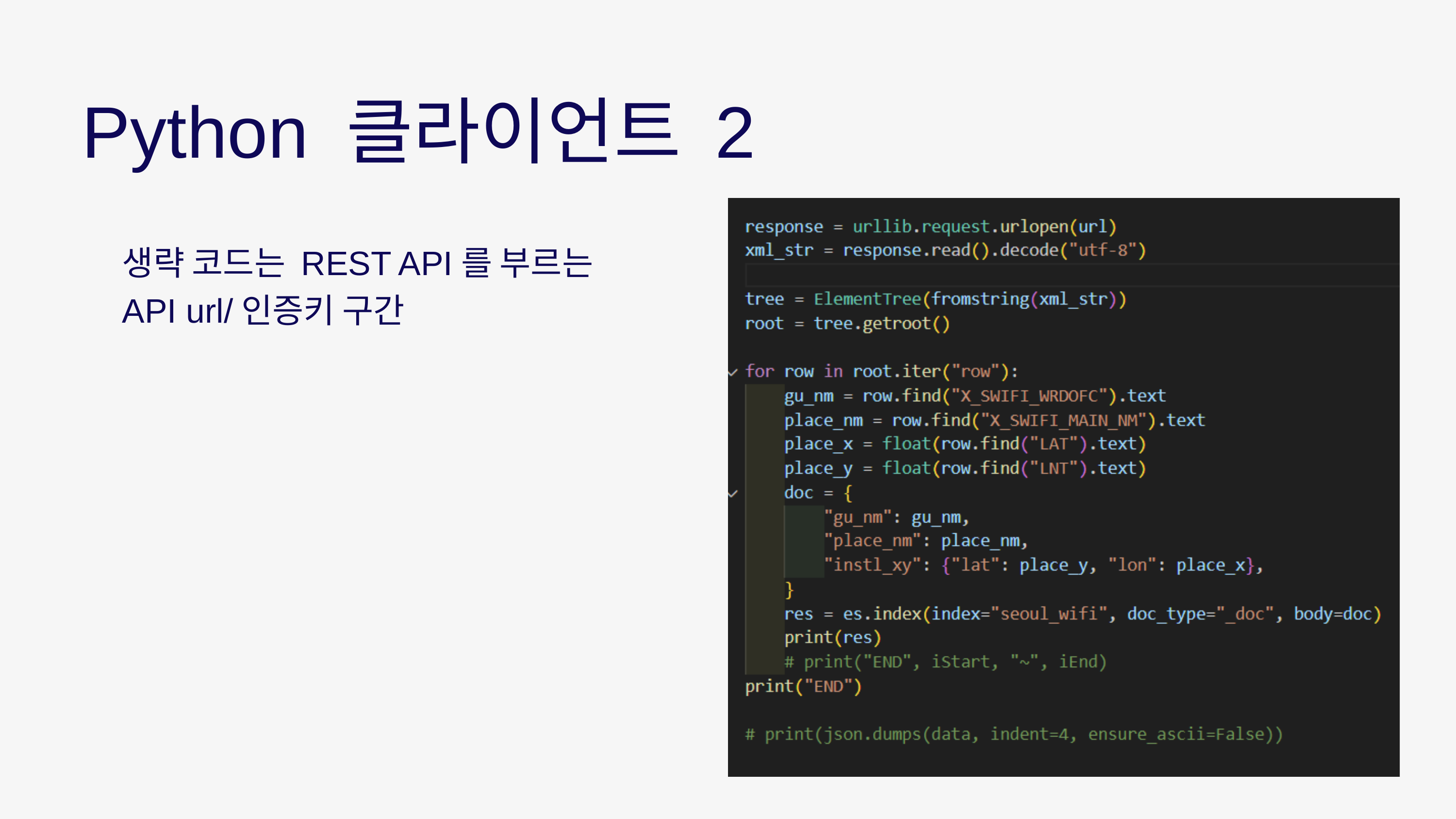

Python 클라이언트 2

생략 코드는 REST API를 부르는
API url/인증키 구간